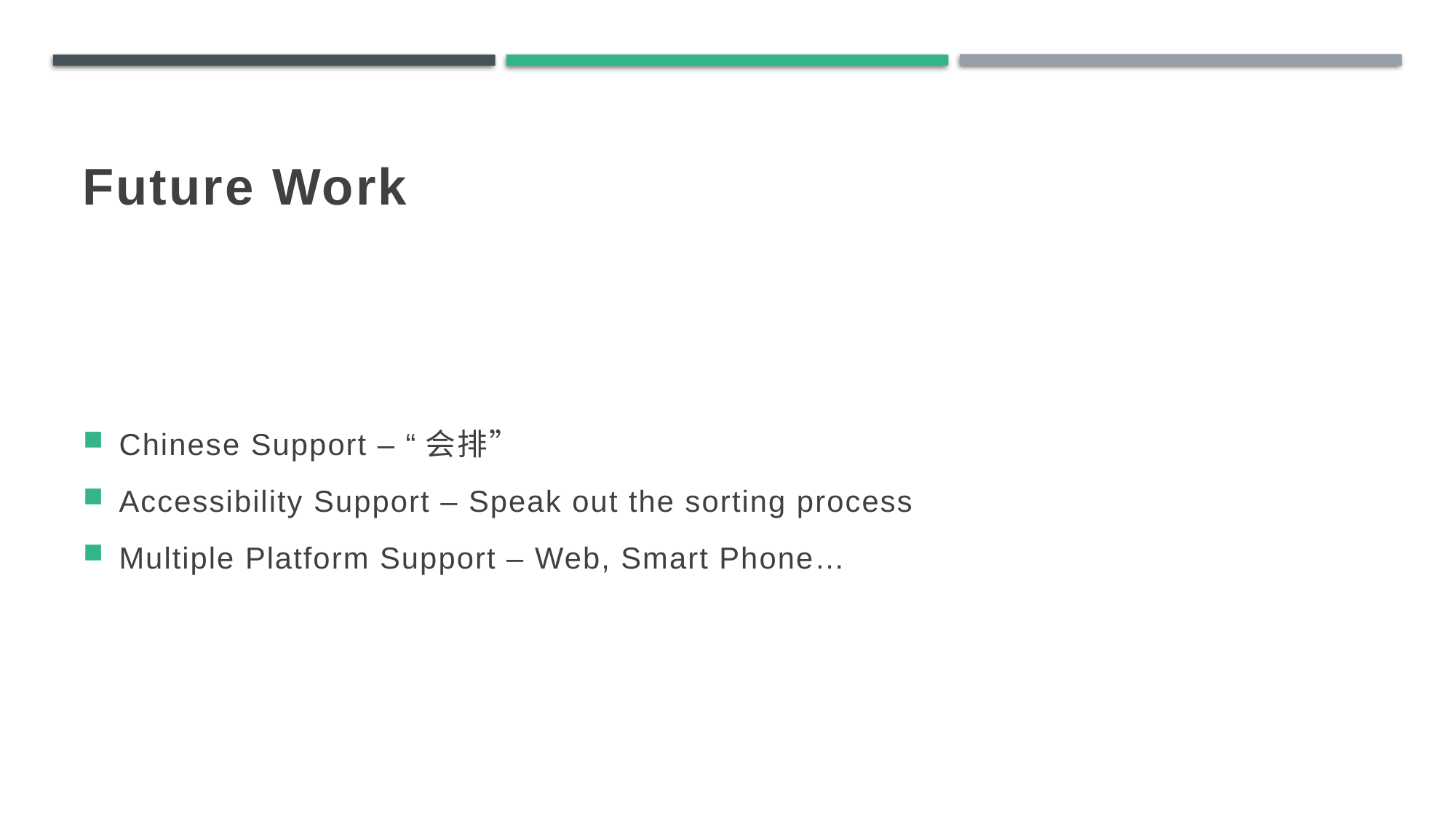

# Future Work
Chinese Support – “会排”
Accessibility Support – Speak out the sorting process
Multiple Platform Support – Web, Smart Phone…